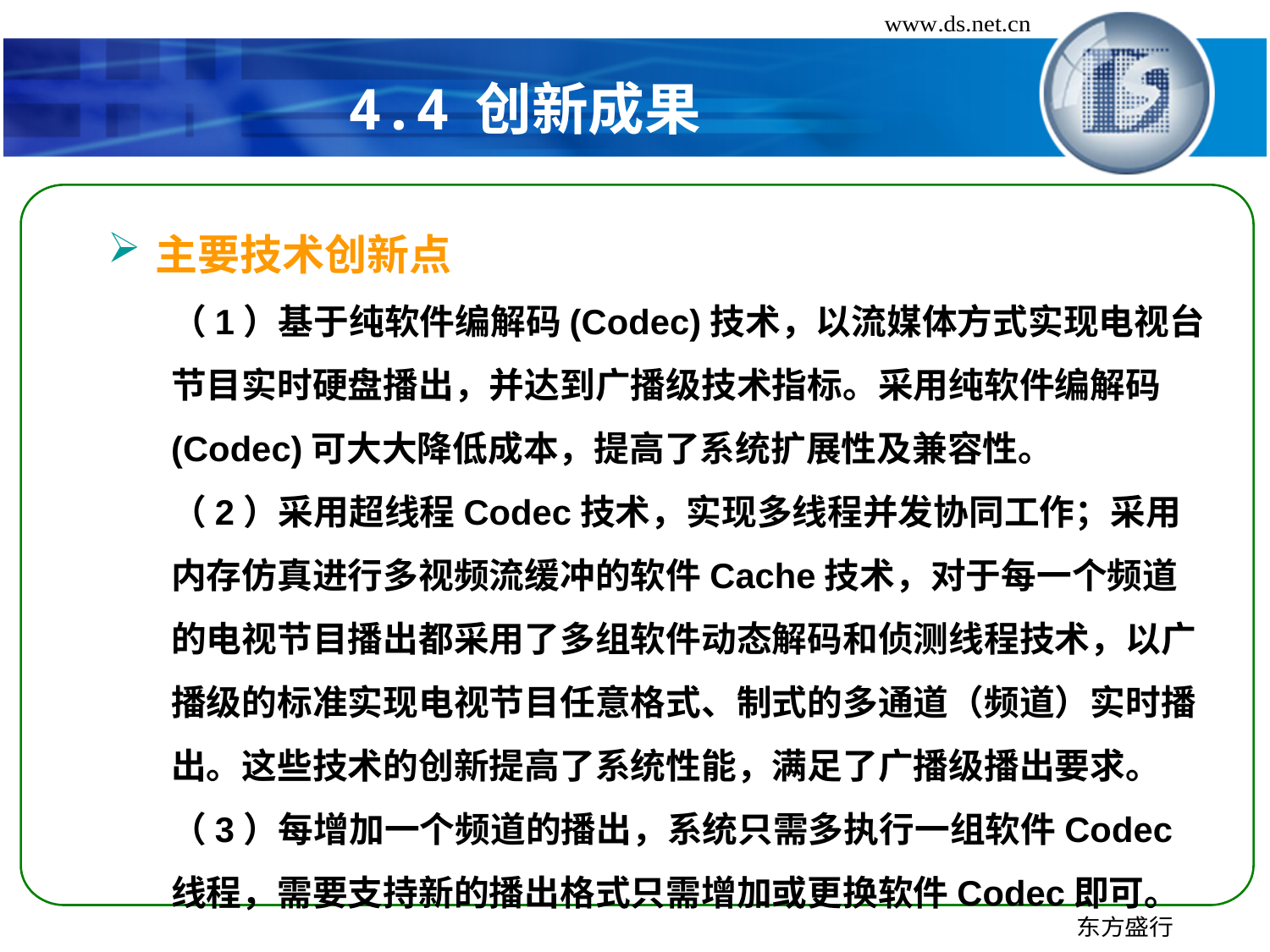

# 4.4	创新成果
主要技术创新点
（1）基于纯软件编解码(Codec)技术，以流媒体方式实现电视台节目实时硬盘播出，并达到广播级技术指标。采用纯软件编解码(Codec)可大大降低成本，提高了系统扩展性及兼容性。
（2）采用超线程Codec技术，实现多线程并发协同工作；采用内存仿真进行多视频流缓冲的软件Cache技术，对于每一个频道的电视节目播出都采用了多组软件动态解码和侦测线程技术，以广播级的标准实现电视节目任意格式、制式的多通道（频道）实时播出。这些技术的创新提高了系统性能，满足了广播级播出要求。
（3）每增加一个频道的播出，系统只需多执行一组软件Codec线程，需要支持新的播出格式只需增加或更换软件Codec即可。